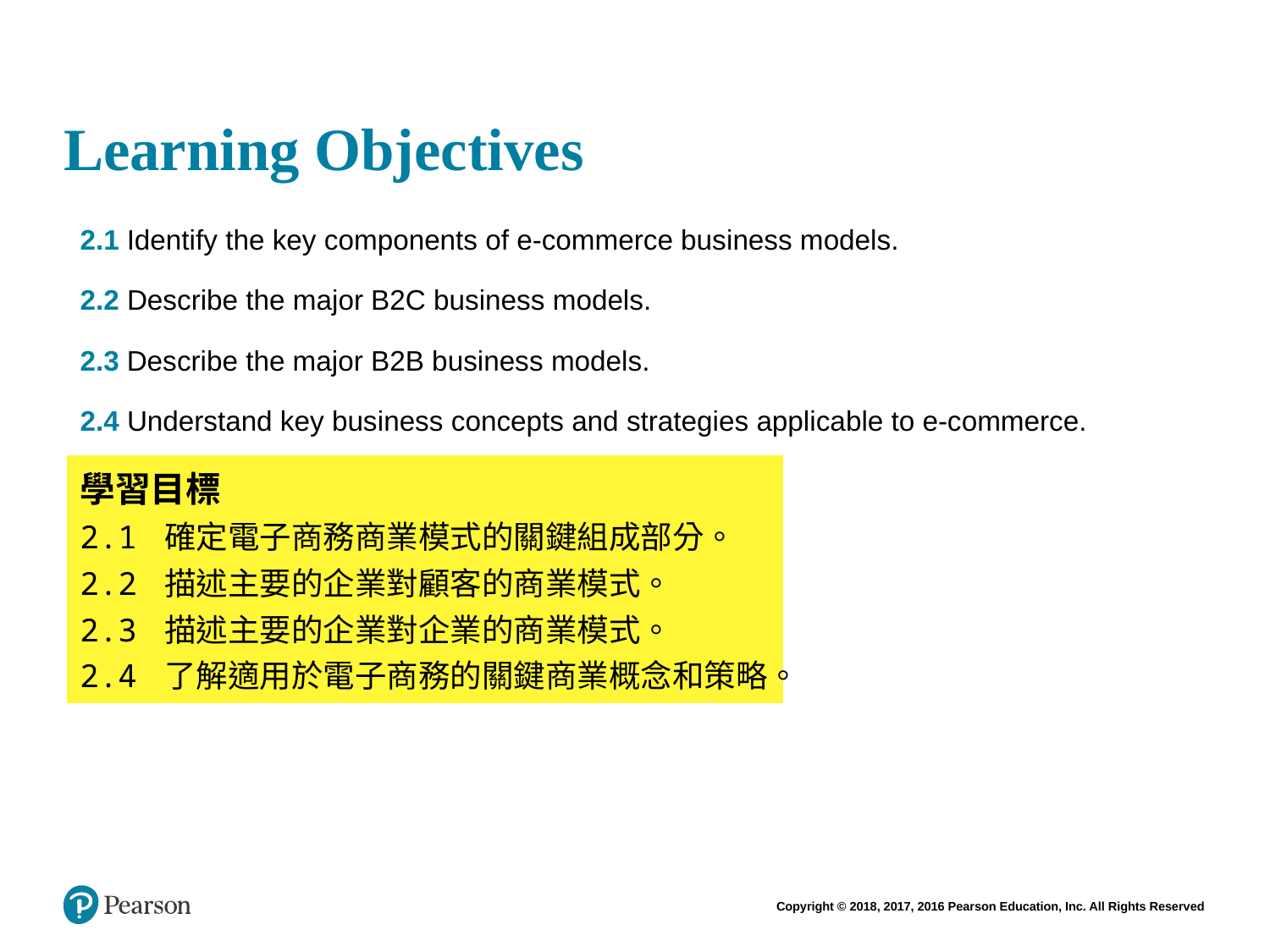

# Learning Objectives
2.1 Identify the key components of e-commerce business models.
2.2 Describe the major B2C business models.
2.3 Describe the major B2B business models.
2.4 Understand key business concepts and strategies applicable to e-commerce.
| 學習目標 2.1 確定電子商務商業模式的關鍵組成部分。 2.2 描述主要的企業對顧客的商業模式。 2.3 描述主要的企業對企業的商業模式。 2.4 了解適用於電子商務的關鍵商業概念和策略。 |
| --- |